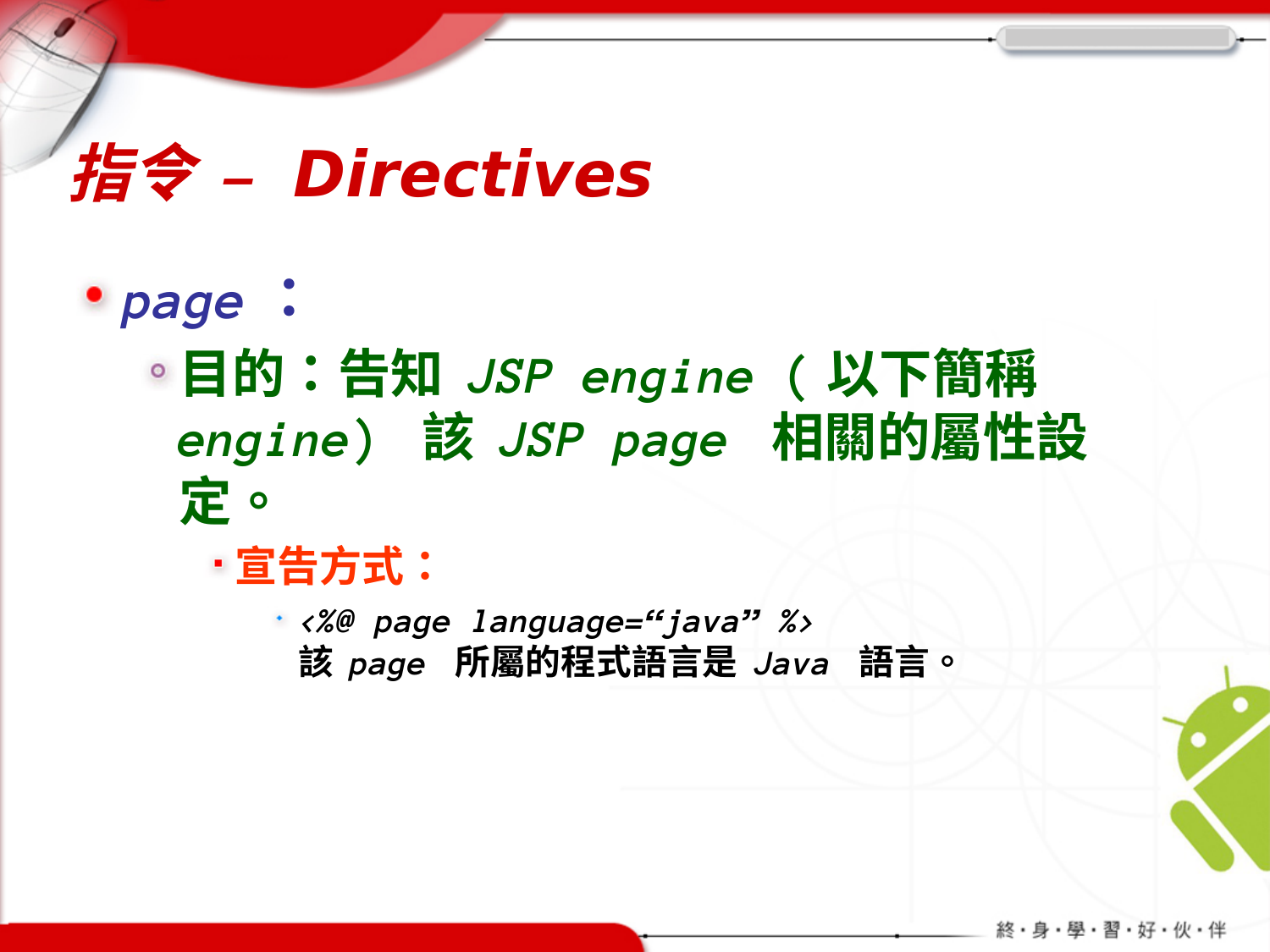

# 指令 - Directives
page：
目的：告知 JSP engine (以下簡稱 engine) 該 JSP page 相關的屬性設定。
宣告方式：
<%@ page language=“java” %>
該 page 所屬的程式語言是 Java 語言。